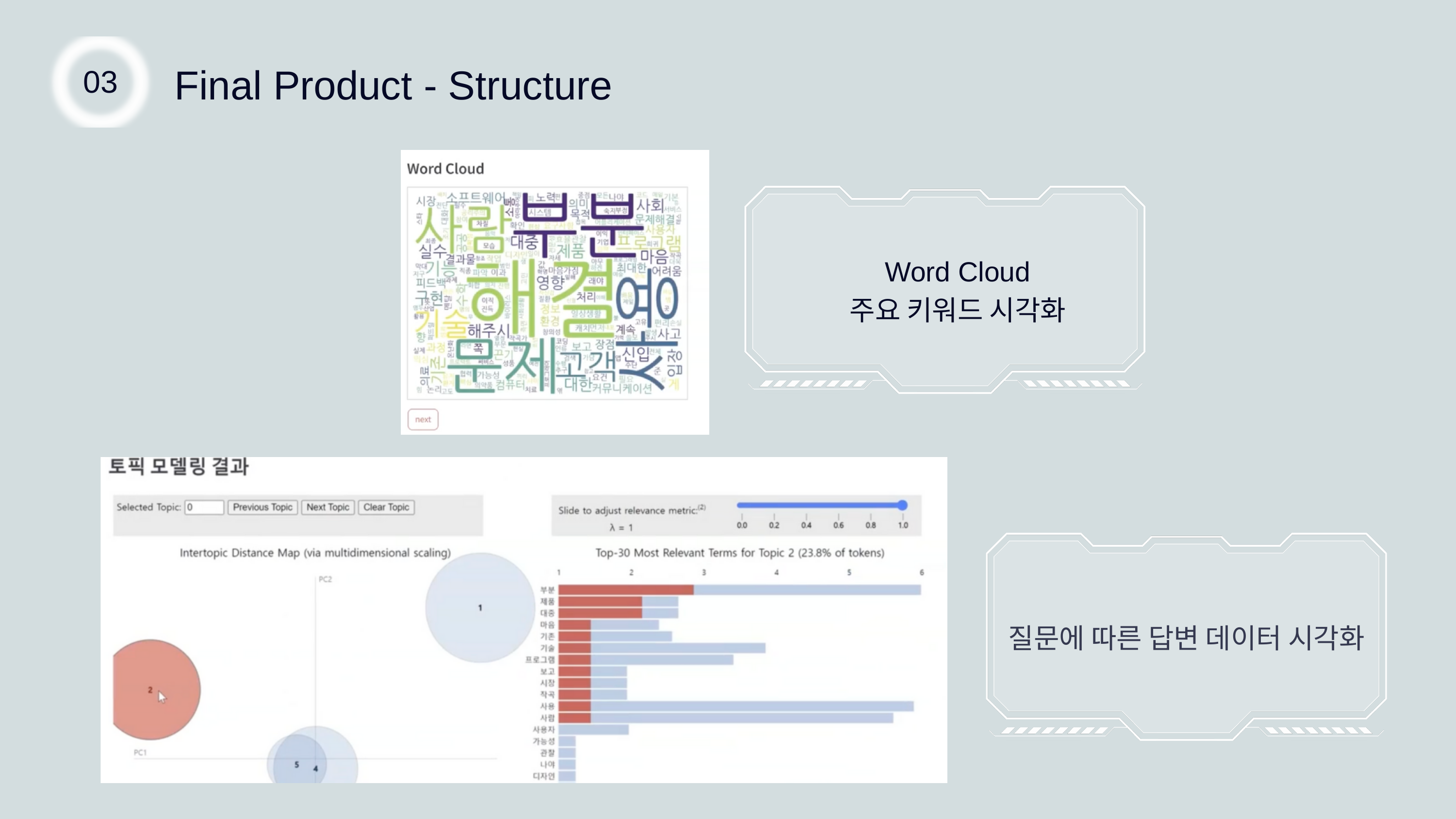

Final Product - Structure
03

Word Cloud
주요 키워드 시각화

질문에 따른 답변 데이터 시각화